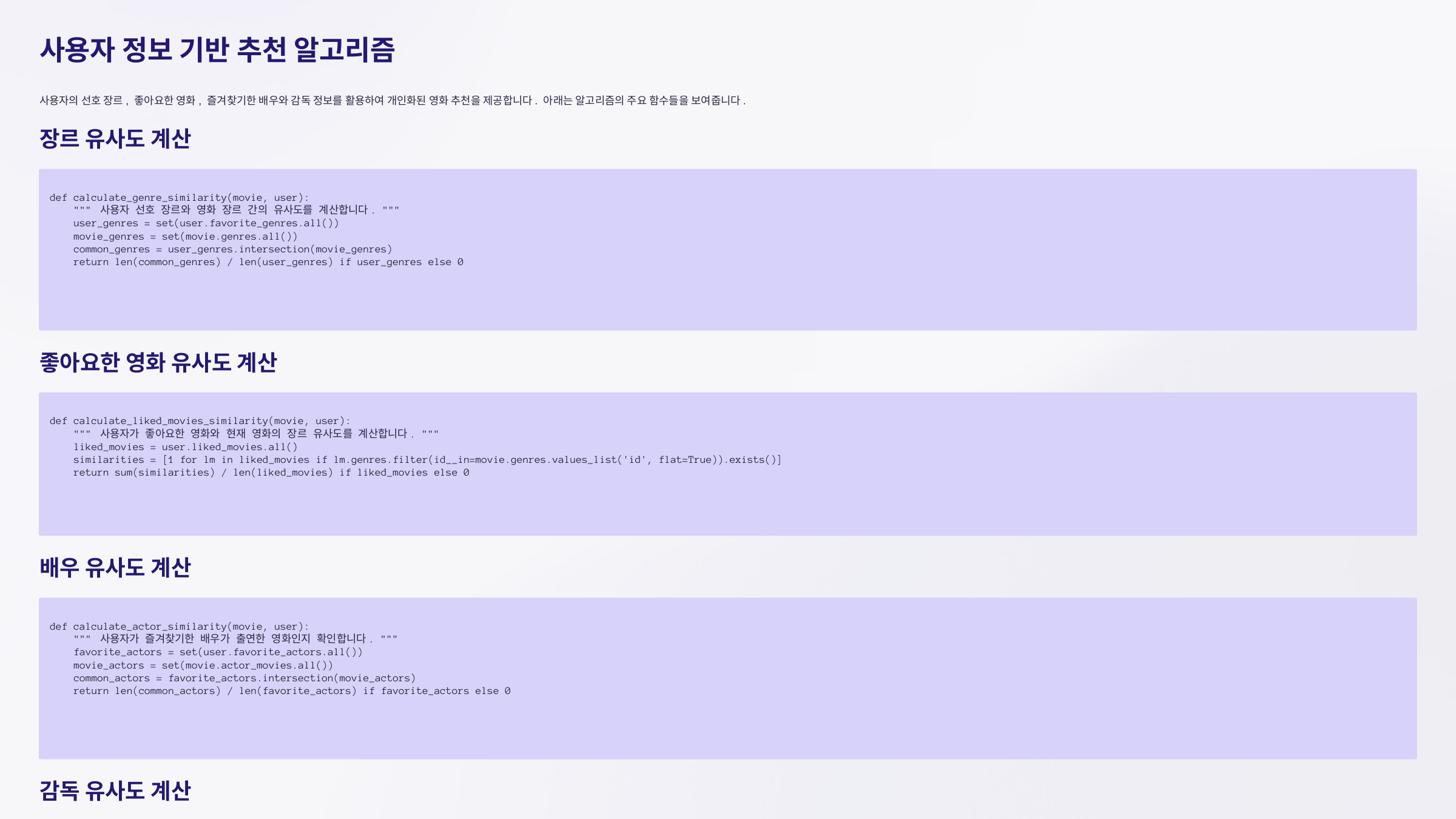

사용자 정보 기반 추천 알고리즘
사용자의 선호 장르, 좋아요한 영화, 즐겨찾기한 배우와 감독 정보를 활용하여 개인화된 영화 추천을 제공합니다. 아래는 알고리즘의 주요 함수들을 보여줍니다.
장르 유사도 계산

def calculate_genre_similarity(movie, user):
    """ 사용자 선호 장르와 영화 장르 간의 유사도를 계산합니다. """
    user_genres = set(user.favorite_genres.all())
    movie_genres = set(movie.genres.all())
    common_genres = user_genres.intersection(movie_genres)
    return len(common_genres) / len(user_genres) if user_genres else 0

좋아요한 영화 유사도 계산

def calculate_liked_movies_similarity(movie, user):
    """ 사용자가 좋아요한 영화와 현재 영화의 장르 유사도를 계산합니다. """
    liked_movies = user.liked_movies.all()
    similarities = [1 for lm in liked_movies if lm.genres.filter(id__in=movie.genres.values_list('id', flat=True)).exists()]
    return sum(similarities) / len(liked_movies) if liked_movies else 0

배우 유사도 계산

def calculate_actor_similarity(movie, user):
    """ 사용자가 즐겨찾기한 배우가 출연한 영화인지 확인합니다. """
    favorite_actors = set(user.favorite_actors.all())
    movie_actors = set(movie.actor_movies.all())
    common_actors = favorite_actors.intersection(movie_actors)
    return len(common_actors) / len(favorite_actors) if favorite_actors else 0

감독 유사도 계산

def calculate_director_similarity(movie, user):
    """ 사용자가 즐겨찾기한 감독이 연출한 영화인지 확인합니다. """
    favorite_directors = set(user.favorite_directors.all())
    movie_directors = set(movie.director_movies.all())
    common_directors = favorite_directors.intersection(movie_directors)
    return len(common_directors) / len(favorite_directors) if favorite_directors else 0

친구 활동 유사도 계산

def calculate_friend_activity(movie, user):
    """ 팔로우한 친구들이 좋아요한 영화와의 유사도를 계산합니다. """
    friends = user.following.all()
    friend_liked_movies = set(Movie.objects.filter(liked_movies__in=friends).distinct())
    return 1 if movie in friend_liked_movies else 0

개인화 추천 함수

def personalized_recommendations(user):
    """ 사용자 개인화 추천 리스트를 생성합니다. """
    movies = Movie.objects.prefetch_related('genres', 'actor_movies', 'director_movies').all()
    recommendations = []
    for movie in movies:
        genre_score = calculate_genre_similarity(movie, user)
        liked_movie_score = calculate_liked_movies_similarity(movie, user)
        actor_score = calculate_actor_similarity(movie, user)
        director_score = calculate_director_similarity(movie, user)
        friend_score = calculate_friend_activity(movie, user)

        total_score = (0.3 * genre_score + 0.2 * liked_movie_score + 0.2 * actor_score + 0.2 * director_score + 0.1 * friend_score)
        recommendations.append({"movie": movie, "score": total_score})

    recommendations = sorted(recommendations, key=lambda x: x["score"], reverse=True)
    return recommendations[:10]

키워드 기반 추천 알고리즘
사용자가 입력한 키워드를 기반으로 영화 제목과 줄거리의 유사도를 계산하여 관련 영화를 추천합니다. 임베딩과 코사인 유사도를 사용하여 효율적으로 추천합니다.
영화 임베딩 가져오기 (캐싱 포함)

movie_embeddings_cache = {}

def get_movie_embeddings(movie):
    """ 영화의 제목과 설명 임베딩을 반환합니다. 캐싱을 사용하여 중복 계산을 방지합니다. """
    if movie.id not in movie_embeddings_cache:
        movie_embeddings_cache[movie.id] = {
            "title_embedding": model.encode(movie.title),
            "overview_embedding": model.encode(movie.overview or "")
        }
    return movie_embeddings_cache[movie.id]

키워드 기반 추천 함수 (최적화)

import numpy as np
from sklearn.metrics.pairwise import cosine_similarity

def keyword_based_recommendations_optimized(keyword):
    """ 최적화된 키워드 기반 영화 추천을 수행합니다. """
    movies = Movie.objects.prefetch_related('genres').all()
    keyword_embedding = model.encode(keyword)

    title_embeddings = []
    overview_embeddings = []
    movie_list = []

    for movie in movies:
        embeddings = get_movie_embeddings(movie)
        title_embeddings.append(embeddings["title_embedding"])
        overview_embeddings.append(embeddings["overview_embedding"])
        movie_list.append(movie)

    title_similarities = cosine_similarity([keyword_embedding], title_embeddings)[0]
    overview_similarities = cosine_similarity([keyword_embedding], overview_embeddings)[0]

    recommendations = []
    for i, movie in enumerate(movie_list):
        total_score = 0.6 * title_similarities[i] + 0.4 * overview_similarities[i]
        recommendations.append({"movie": movie, "score": total_score})

    return sorted(recommendations, key=lambda x: x["score"], reverse=True)[:10]